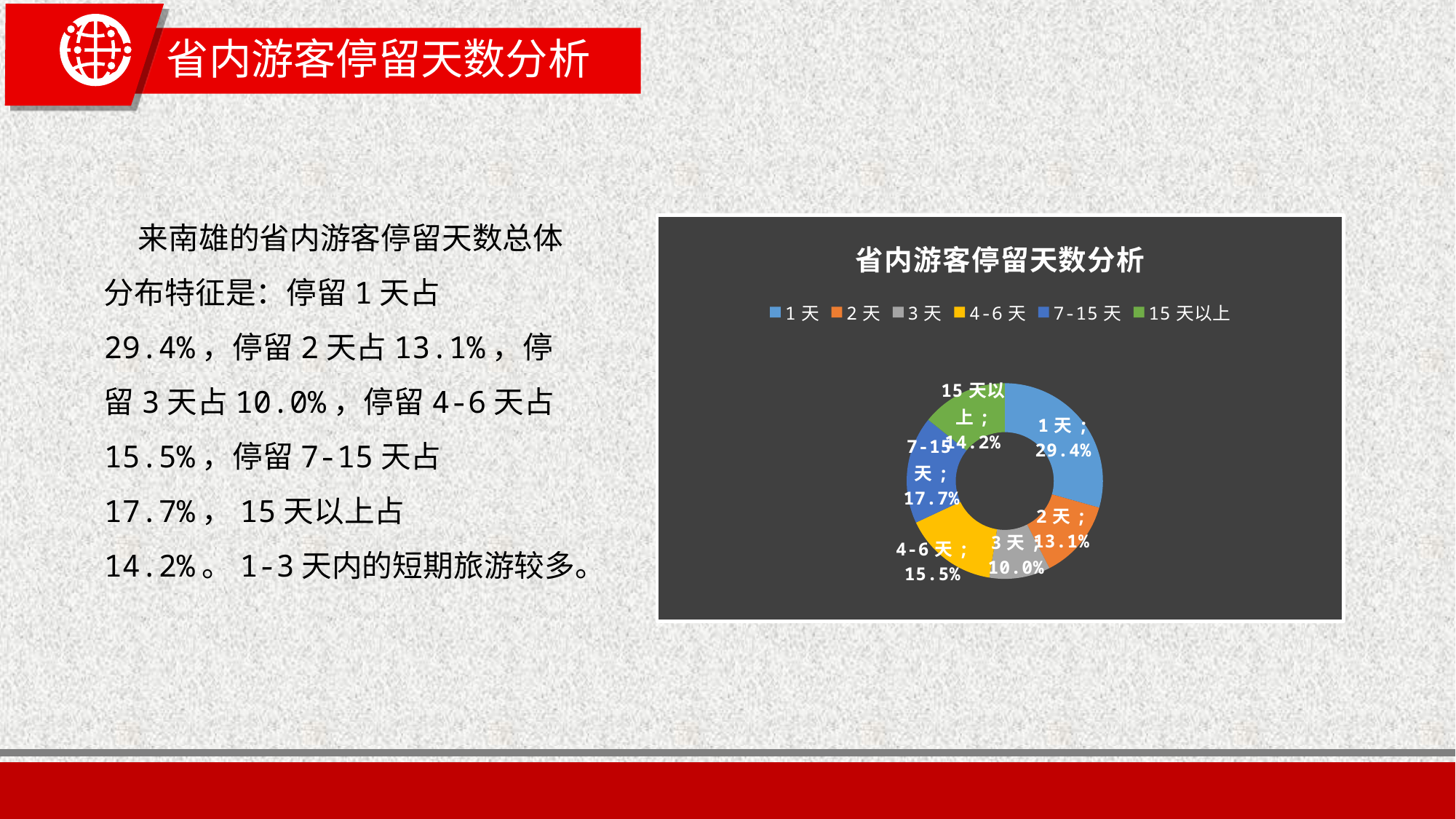

# 省内游客停留天数分析
    来南雄的省内游客停留天数总体分布特征是：停留1天占29.4%，停留2天占13.1%，停留3天占10.0%，停留4-6天占15.5%，停留7-15天占17.7%，15天以上占14.2%。1-3天内的短期旅游较多。

### Chart: 省内游客停留天数分析

| Category | 停留天数 |
|---|---|
| 1天 | 0.293937375083278 |
| 2天 | 0.130846102598268 |
| 3天 | 0.100466355762825 |
| 4-6天 | 0.15489673550966 |
| 7-15天 | 0.177415056628914 |
| 15天以上 | 0.142438374417055 |